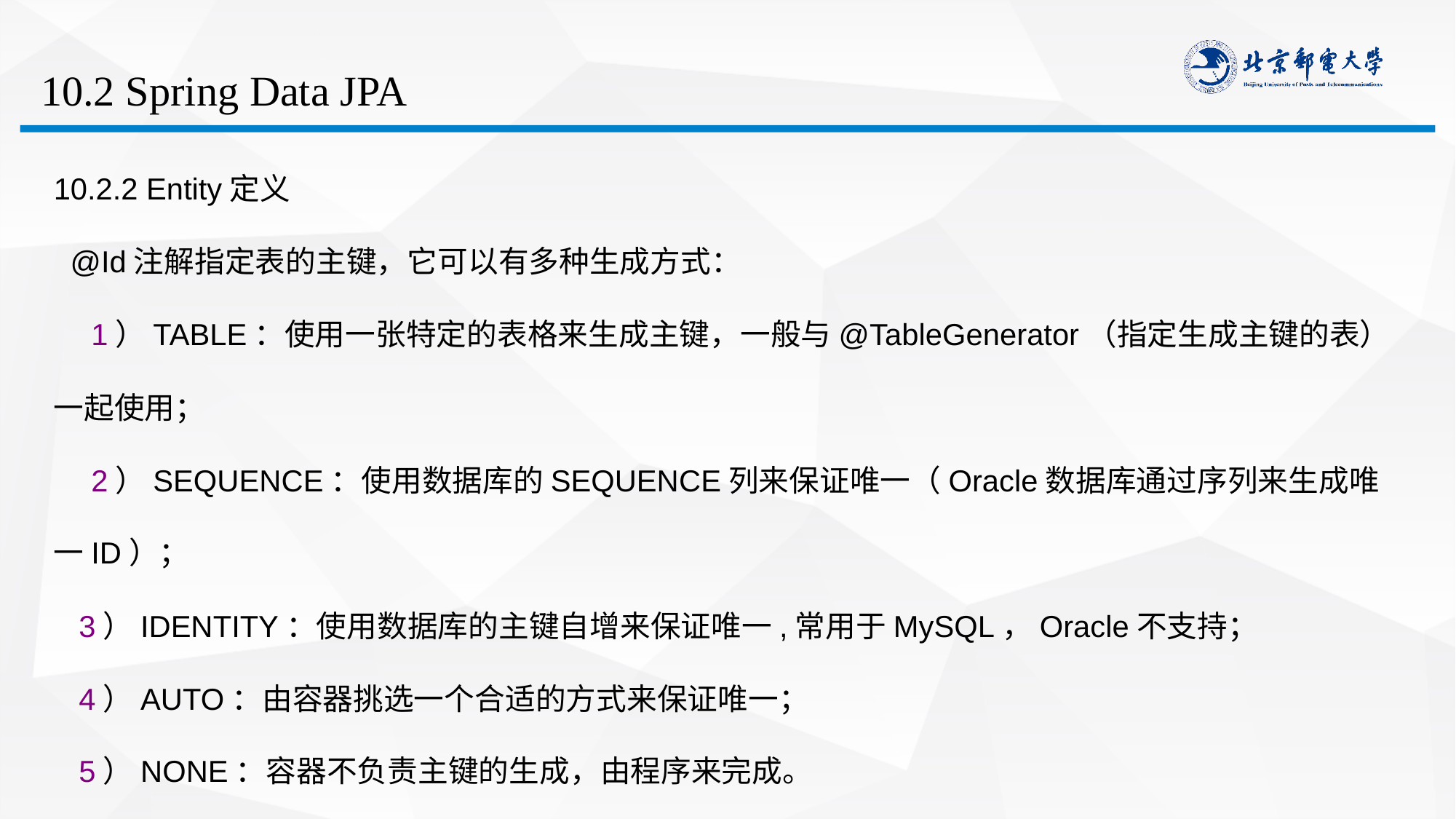

# 10.2 Spring Data JPA
10.2.2 Entity定义
  @Id注解指定表的主键，它可以有多种生成方式：
　1）TABLE：使用一张特定的表格来生成主键，一般与@TableGenerator（指定生成主键的表）一起使用；
　2）SEQUENCE：使用数据库的SEQUENCE列来保证唯一（Oracle数据库通过序列来生成唯一ID）；
   3）IDENTITY：使用数据库的主键自增来保证唯一,常用于MySQL，Oracle不支持；
   4）AUTO：由容器挑选一个合适的方式来保证唯一；
   5）NONE：容器不负责主键的生成，由程序来完成。